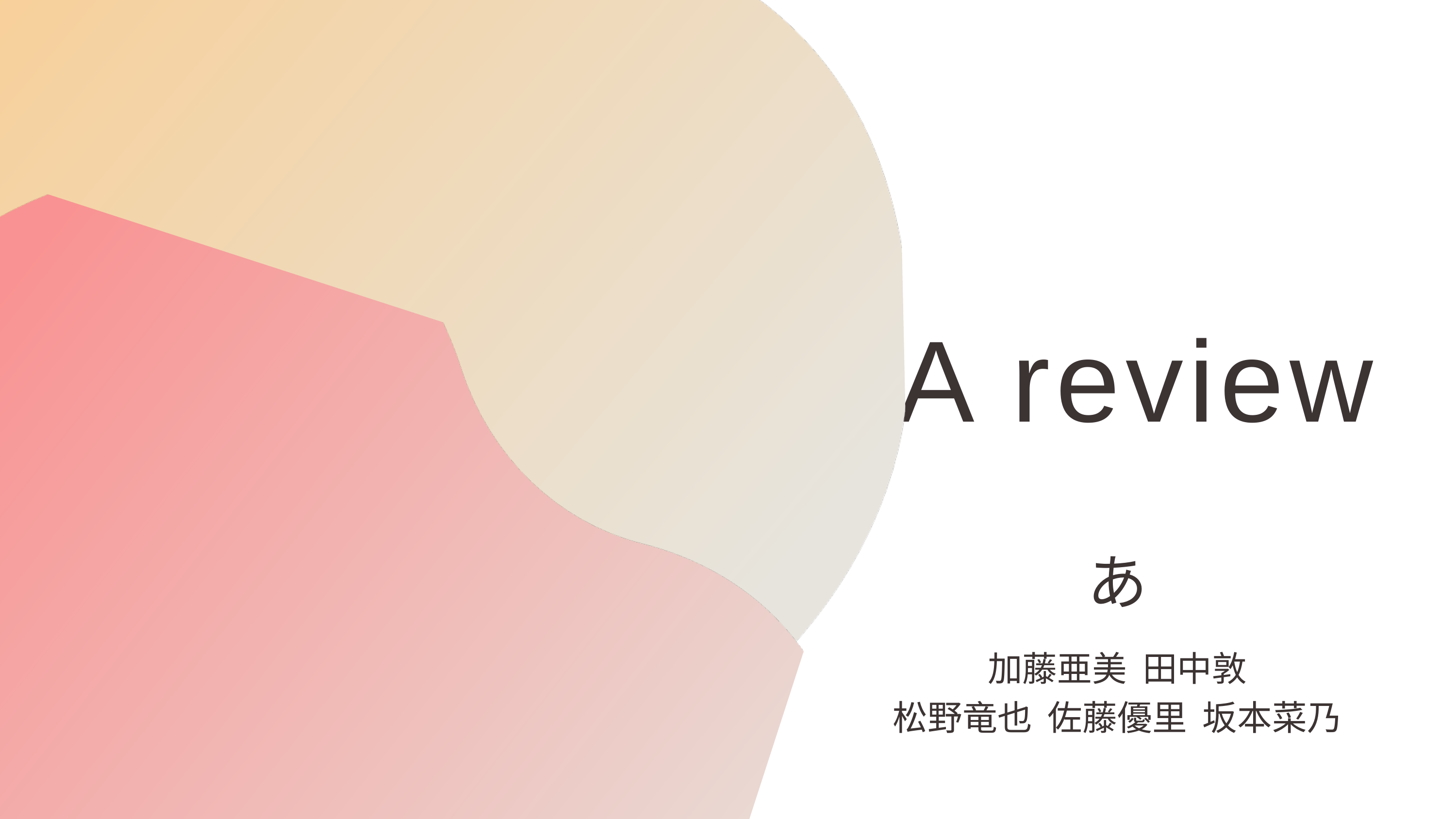

A review
あ
加藤亜美  田中敦
松野竜也  佐藤優里  坂本菜乃